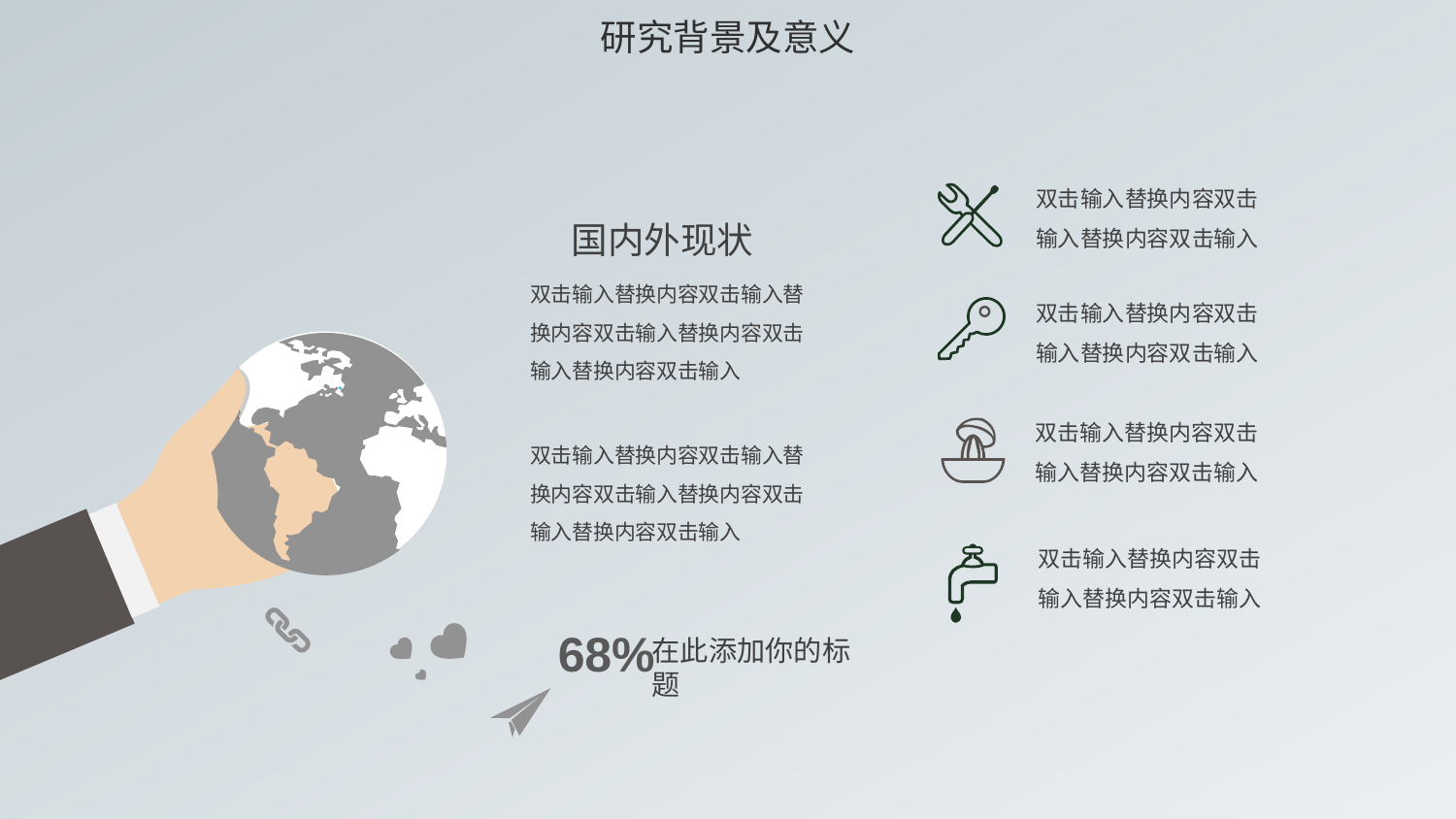

研究背景及意义
双击输入替换内容双击输入替换内容双击输入

国内外现状
双击输入替换内容双击输入替换内容双击输入替换内容双击输入替换内容双击输入

双击输入替换内容双击输入替换内容双击输入替换内容双击输入替换内容双击输入
68%
在此添加你的标题
双击输入替换内容双击输入替换内容双击输入

双击输入替换内容双击输入替换内容双击输入

双击输入替换内容双击输入替换内容双击输入